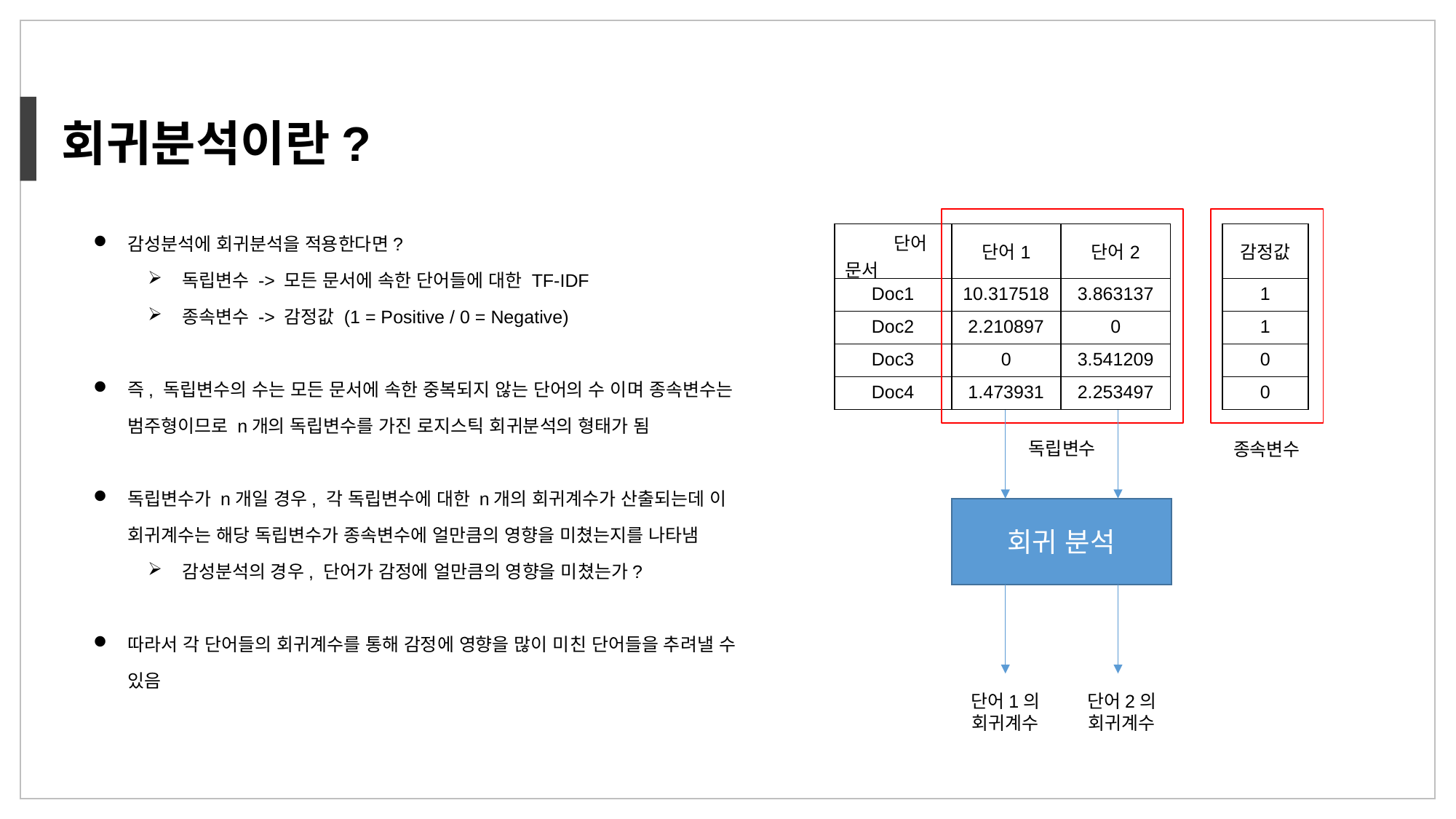

회귀분석이란?

감성분석에 회귀분석을 적용한다면?
독립변수 -> 모든 문서에 속한 단어들에 대한 TF-IDF
종속변수 -> 감정값 (1 = Positive / 0 = Negative)

즉, 독립변수의 수는 모든 문서에 속한 중복되지 않는 단어의 수 이며 종속변수는 범주형이므로 n개의 독립변수를 가진 로지스틱 회귀분석의 형태가 됨

독립변수가 n개일 경우, 각 독립변수에 대한 n개의 회귀계수가 산출되는데 이 회귀계수는 해당 독립변수가 종속변수에 얼만큼의 영향을 미쳤는지를 나타냄
감성분석의 경우, 단어가 감정에 얼만큼의 영향을 미쳤는가?

따라서 각 단어들의 회귀계수를 통해 감정에 영향을 많이 미친 단어들을 추려낼 수 있음

| 단어 문서 | 단어1 | 단어2 |  | 감정값 |
| --- | --- | --- | --- | --- |
| Doc1 | 10.317518 | 3.863137 |  | 1 |
| Doc2 | 2.210897 | 0 |  | 1 |
| Doc3 | 0 | 3.541209 |  | 0 |
| Doc4 | 1.473931 | 2.253497 |  | 0 |

독립변수
종속변수
회귀 분석
단어1의 회귀계수
단어2의 회귀계수